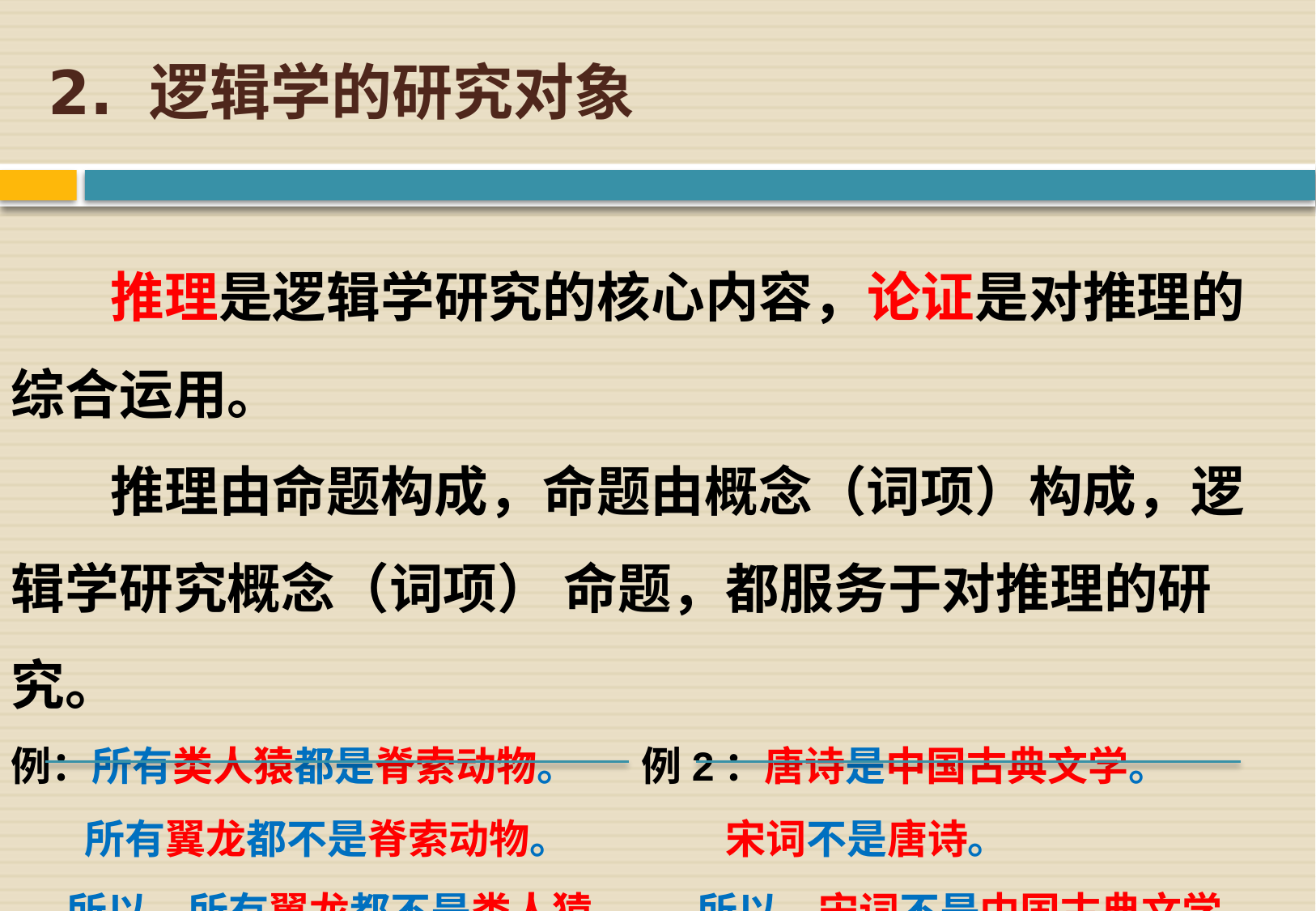

2. 逻辑学的研究对象

       推理是逻辑学研究的核心内容，论证是对推理的综合运用。
       推理由命题构成，命题由概念（词项）构成，逻辑学研究概念（词项） 命题，都服务于对推理的研究。
例：所有类人猿都是脊索动物。       例2：唐诗是中国古典文学。
       所有翼龙都不是脊索动物。                 宋词不是唐诗。
     所以，所有翼龙都不是类人猿。       所以，宋词不是中国古典文学。